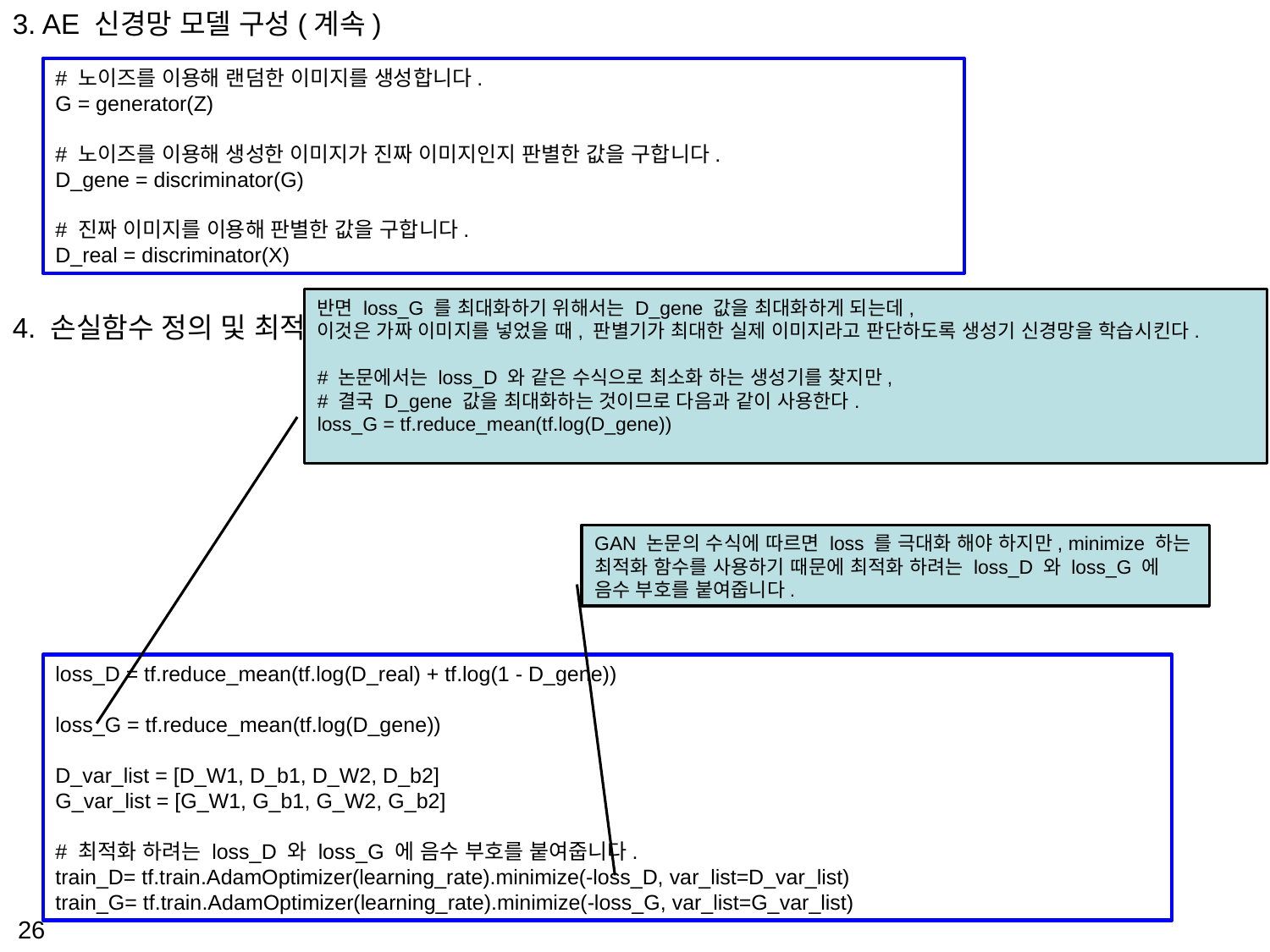

3. AE 신경망 모델 구성(계속)

4. 손실함수 정의 및 최적화

# 노이즈를 이용해 랜덤한 이미지를 생성합니다.
G = generator(Z)

# 노이즈를 이용해 생성한 이미지가 진짜 이미지인지 판별한 값을 구합니다.
D_gene = discriminator(G)

# 진짜 이미지를 이용해 판별한 값을 구합니다.
D_real = discriminator(X)
반면 loss_G 를 최대화하기 위해서는 D_gene 값을 최대화하게 되는데,
이것은 가짜 이미지를 넣었을 때, 판별기가 최대한 실제 이미지라고 판단하도록 생성기 신경망을 학습시킨다.

# 논문에서는 loss_D 와 같은 수식으로 최소화 하는 생성기를 찾지만,
# 결국 D_gene 값을 최대화하는 것이므로 다음과 같이 사용한다.
loss_G = tf.reduce_mean(tf.log(D_gene))
GAN 논문의 수식에 따르면 loss 를 극대화 해야 하지만, minimize 하는 최적화 함수를 사용하기 때문에 최적화 하려는 loss_D 와 loss_G 에 음수 부호를 붙여줍니다.
loss_D = tf.reduce_mean(tf.log(D_real) + tf.log(1 - D_gene))

loss_G = tf.reduce_mean(tf.log(D_gene))

D_var_list = [D_W1, D_b1, D_W2, D_b2]
G_var_list = [G_W1, G_b1, G_W2, G_b2]

# 최적화 하려는 loss_D 와 loss_G 에 음수 부호를 붙여줍니다.
train_D= tf.train.AdamOptimizer(learning_rate).minimize(-loss_D, var_list=D_var_list)
train_G= tf.train.AdamOptimizer(learning_rate).minimize(-loss_G, var_list=G_var_list)
26